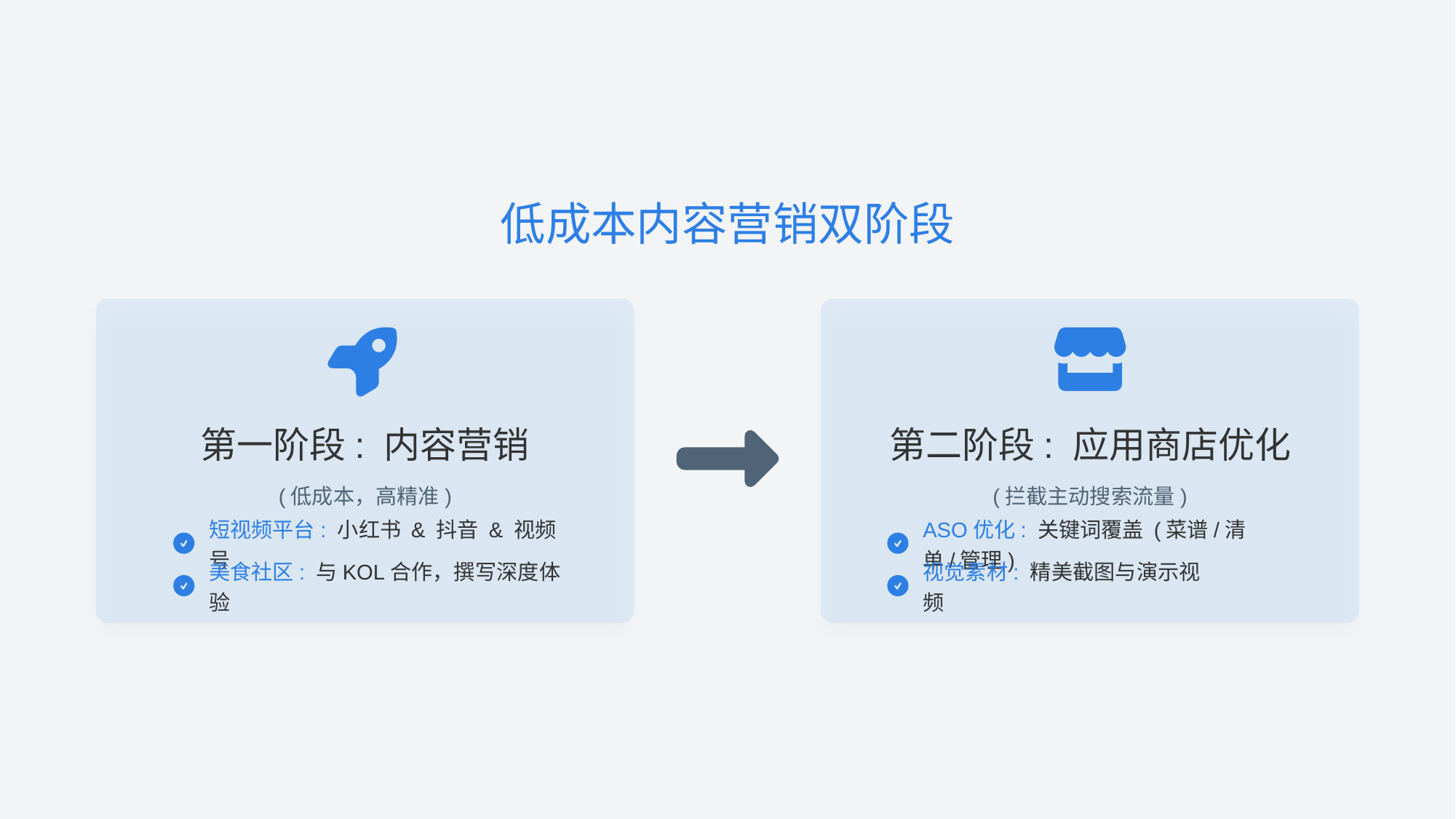

低成本内容营销双阶段

第一阶段: 内容营销
第二阶段: 应用商店优化
(低成本，高精准)
(拦截主动搜索流量)
短视频平台: 小红书 & 抖音 & 视频号
ASO优化: 关键词覆盖 (菜谱/清单/管理)

美食社区: 与KOL合作，撰写深度体验
视觉素材: 精美截图与演示视频